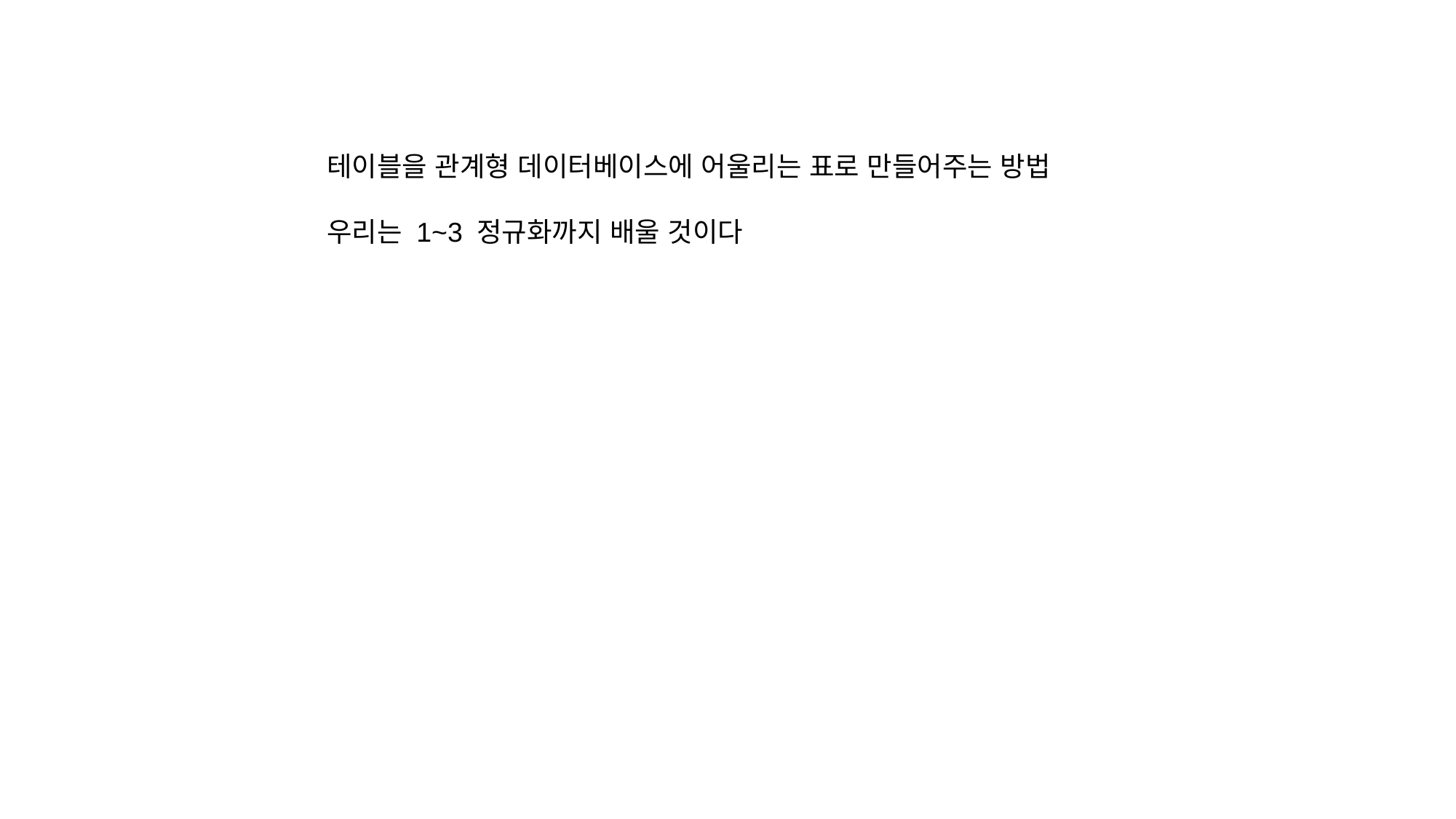

테이블을 관계형 데이터베이스에 어울리는 표로 만들어주는 방법

우리는 1~3 정규화까지 배울 것이다